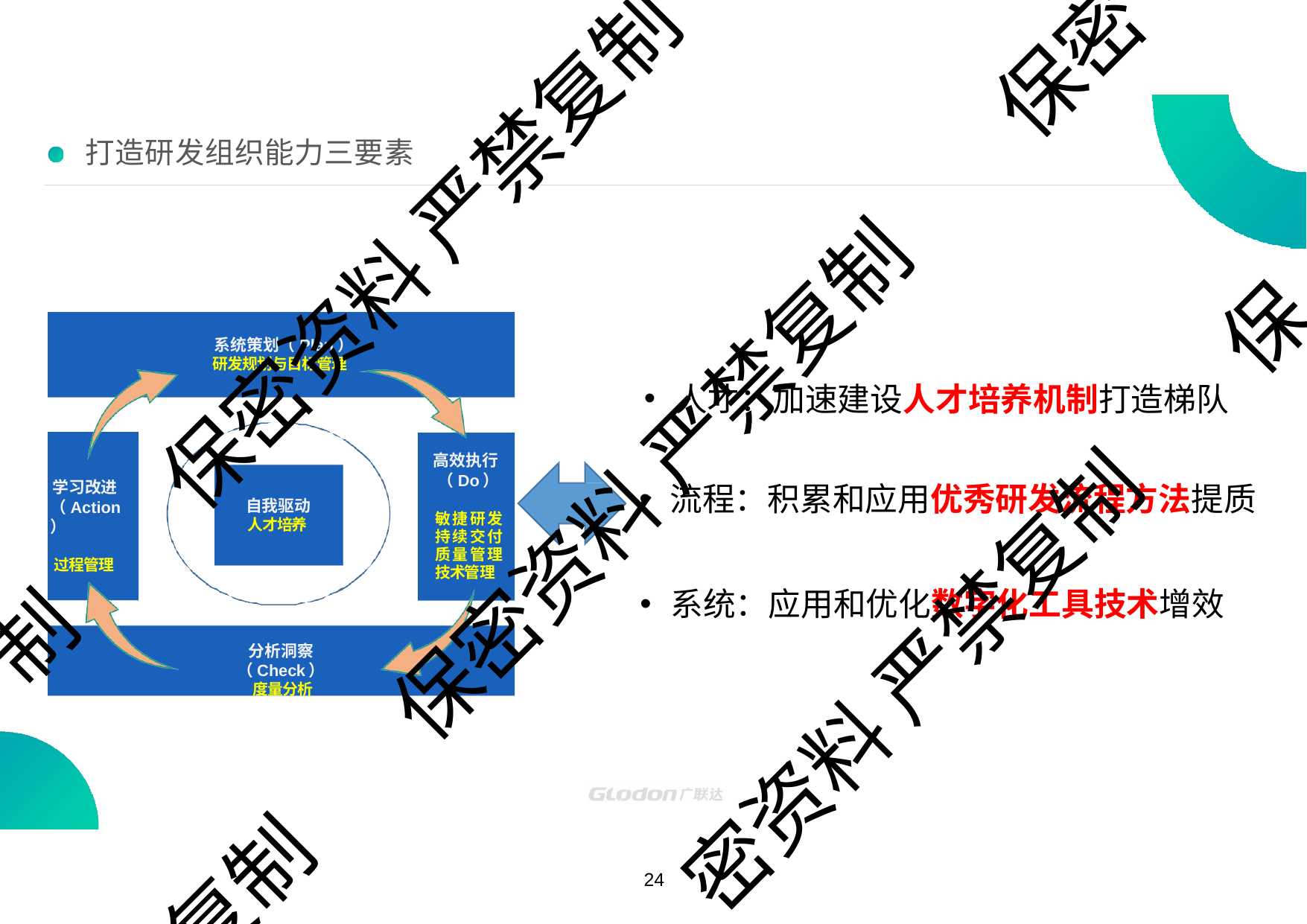

保密

# 打造研发组织能力三要素

保密资料 严禁复制
保

系统策划（Plan）
研发规划与目标管理

人才：加速建设人才培养机制打造梯队

保密资料 严禁复制
高效执行
（Do）

敏捷研发 持续交付 质量管理 技术管理

学习改进
（Action）
过程管理
流程：积累和应用优秀研发流程方法提质
自我驱动
人才培养
系统：应用和优化数字化工具技术增效
制

密资料 严禁复制
分析洞察（Check）
度量分析

复制
24